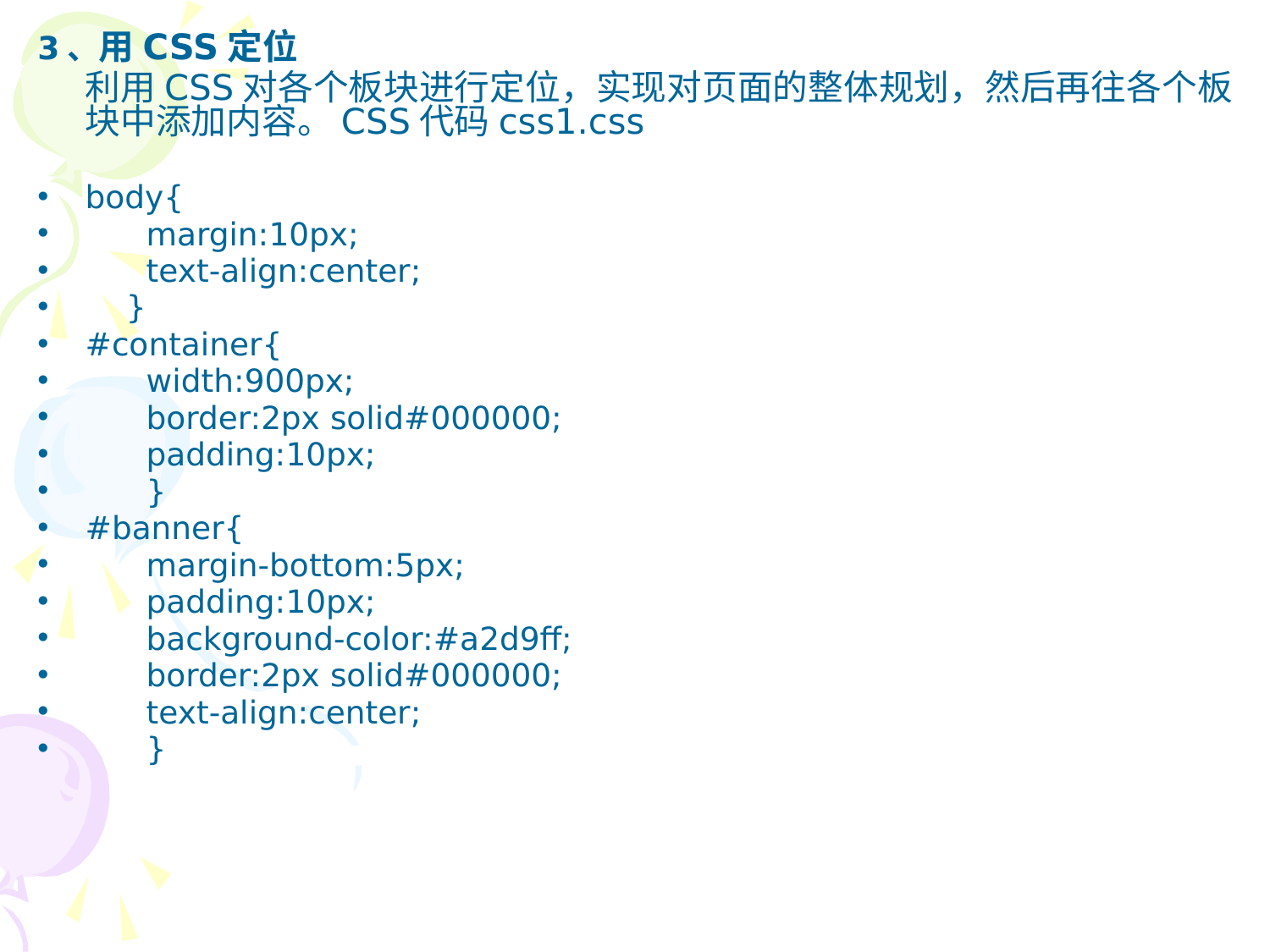

3、用CSS定位
     利用CSS对各个板块进行定位，实现对页面的整体规划，然后再往各个板块中添加内容。CSS代码css1.css

body{
      margin:10px;
      text-align:center;
    }
#container{
      width:900px;
      border:2px solid#000000;
      padding:10px;
      }
#banner{
      margin-bottom:5px;
      padding:10px;
      background-color:#a2d9ff;
      border:2px solid#000000;
      text-align:center;
      }